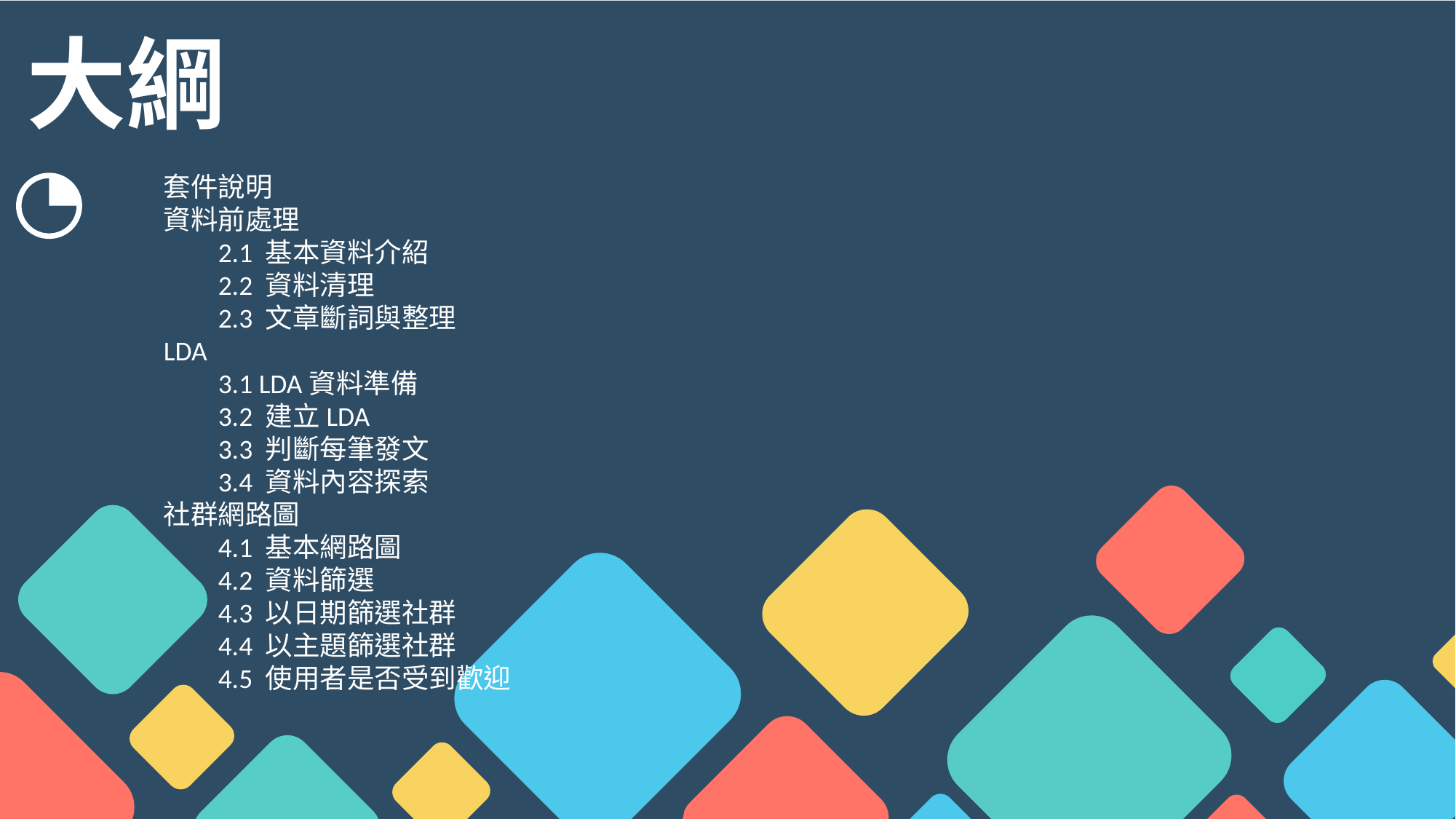

大綱

套件說明
資料前處理
2.1 基本資料介紹
2.2 資料清理
2.3 文章斷詞與整理
LDA
3.1 LDA資料準備
3.2 建立LDA
3.3 判斷每筆發文
3.4 資料內容探索
社群網路圖
4.1 基本網路圖
4.2 資料篩選
4.3 以日期篩選社群
4.4 以主題篩選社群
4.5 使用者是否受到歡迎